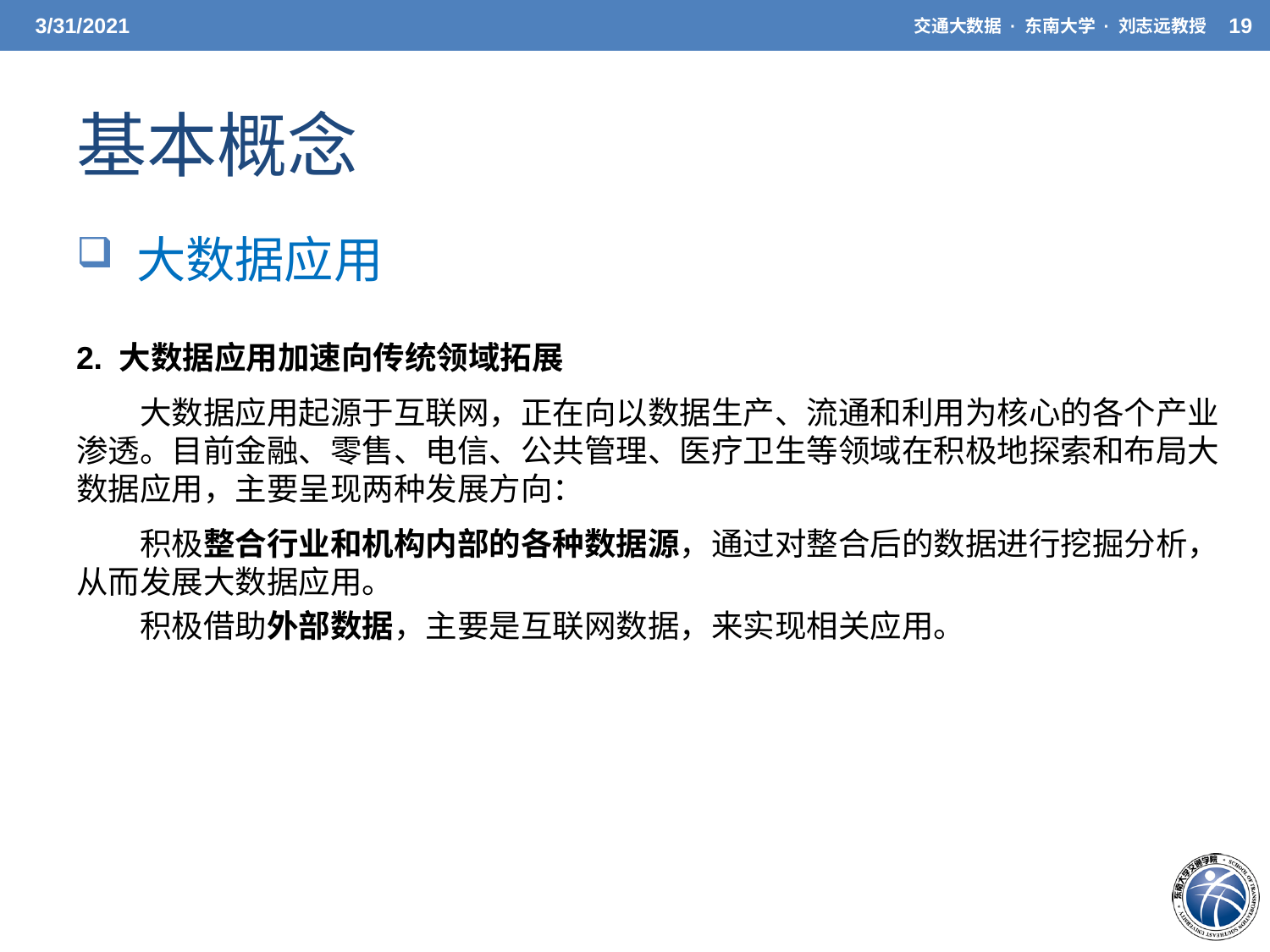

3/31/2021
交通大数据 · 东南大学 · 刘志远教授
19
# 基本概念
 大数据应用

2. 大数据应用加速向传统领域拓展
大数据应用起源于互联网，正在向以数据生产、流通和利用为核心的各个产业渗透。目前金融、零售、电信、公共管理、医疗卫生等领域在积极地探索和布局大数据应用，主要呈现两种发展方向：
积极整合行业和机构内部的各种数据源，通过对整合后的数据进行挖掘分析，从而发展大数据应用。
积极借助外部数据，主要是互联网数据，来实现相关应用。